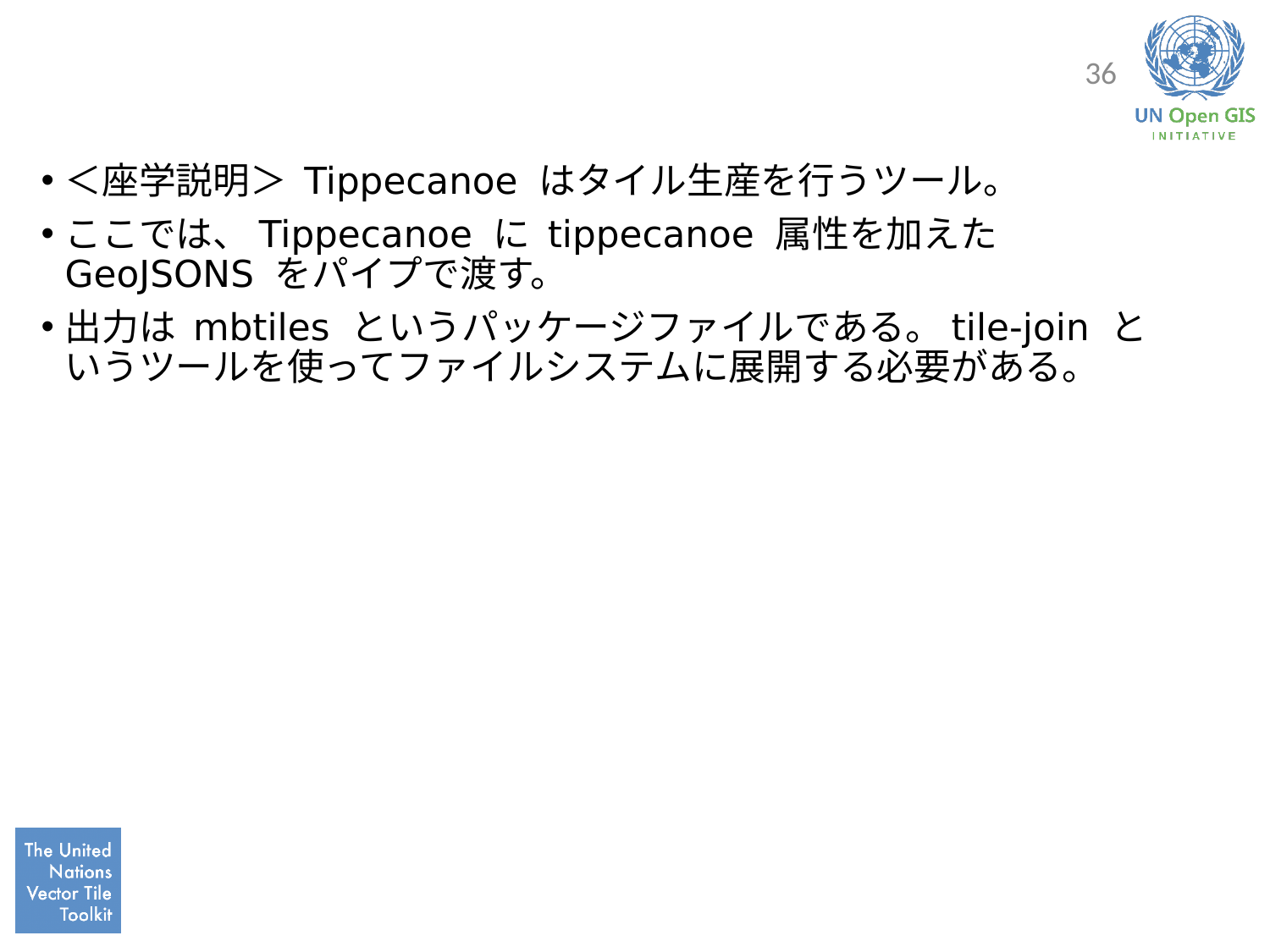

#
36
＜座学説明＞ Tippecanoe はタイル生産を行うツール。
ここでは、Tippecanoe に tippecanoe 属性を加えた GeoJSONS をパイプで渡す。
出力は mbtiles というパッケージファイルである。tile-join というツールを使ってファイルシステムに展開する必要がある。